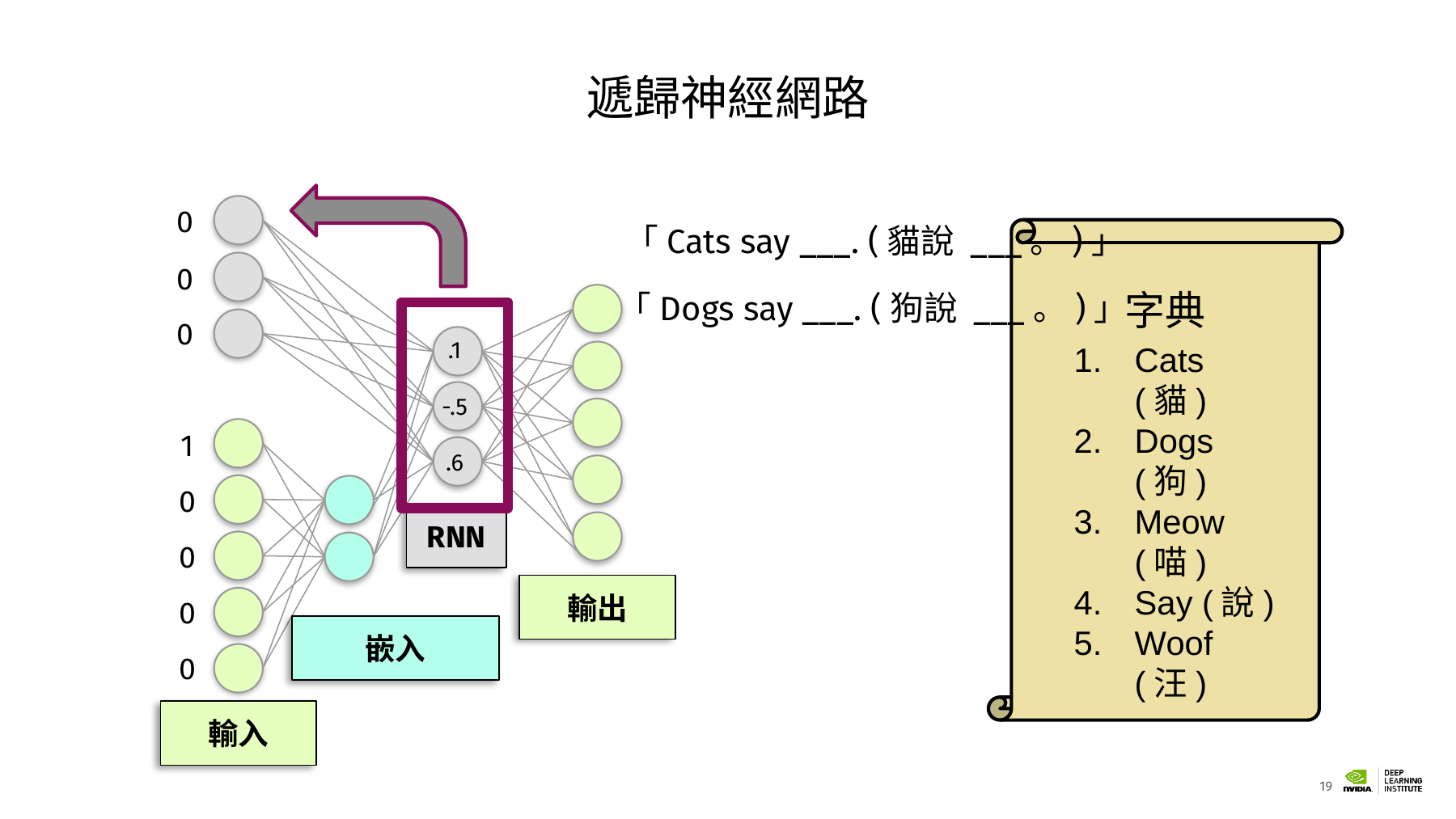

# 遞歸神經網路

0
「Cats say ___. (貓說 ___。)」

字典

0

「Dogs say ___. (狗說 ___。)」
.1

-.5

.6

0

Cats (貓)
Dogs (狗)
Meow (喵)
Say (說)
Woof (汪)

1

0
RNN

0
輸出

0
嵌入

0
輸入